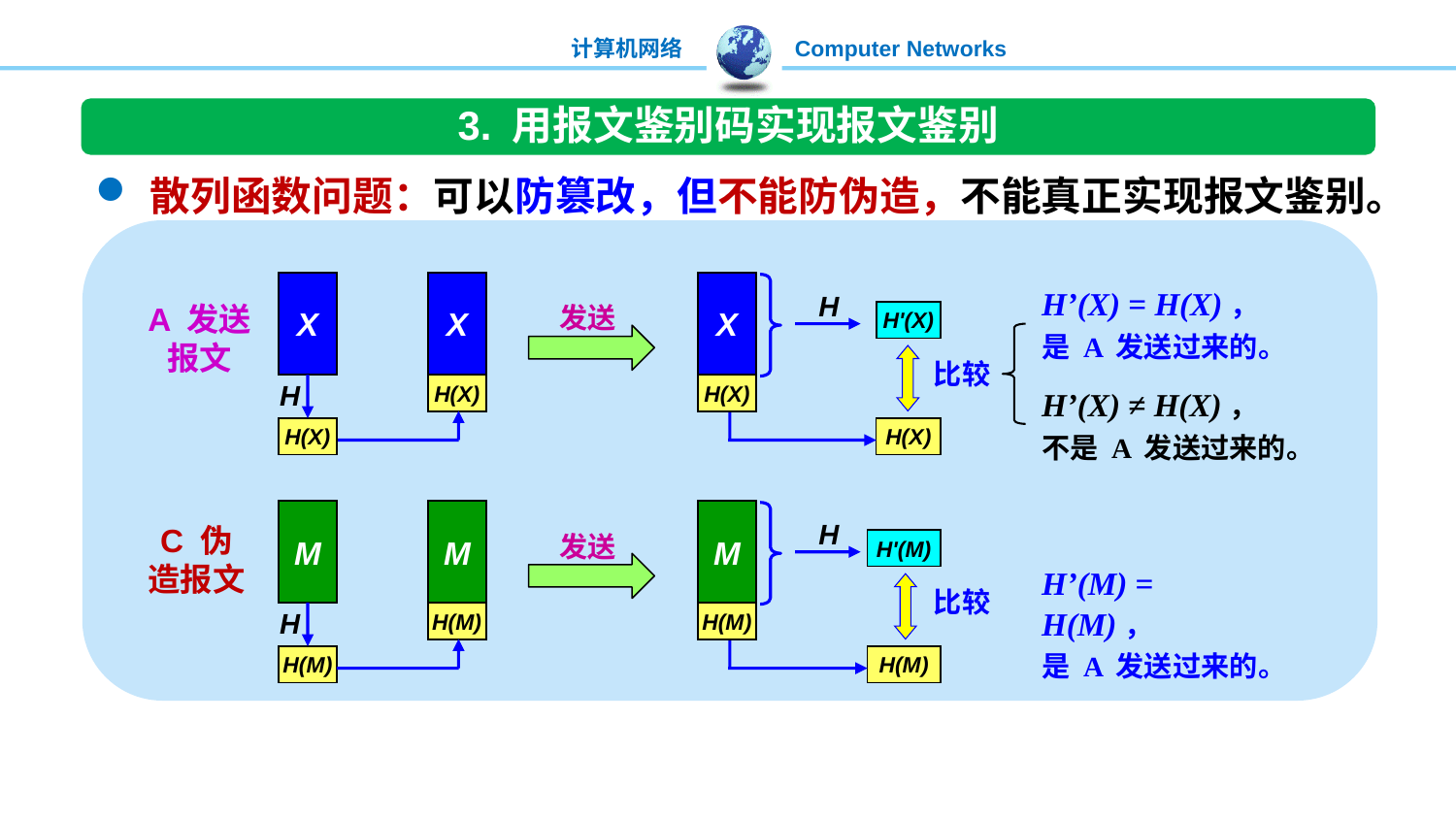

3. 用报文鉴别码实现报文鉴别

散列函数问题：可以防篡改，但不能防伪造，不能真正实现报文鉴别。

X
X
H(X)
X
H(X)

H
H'(X)

H’(X) = H(X)，
是 A 发送过来的。
A 发送报文
发送

比较
H

H(X)
H’(X) ≠ H(X)，
不是 A 发送过来的。

H(X)

M
M
H(M)
H

H(M)

M
H(M)

H
H'(M)

比较

H(M)

C 伪造报文
发送

H’(M) = H(M)，
是 A 发送过来的。